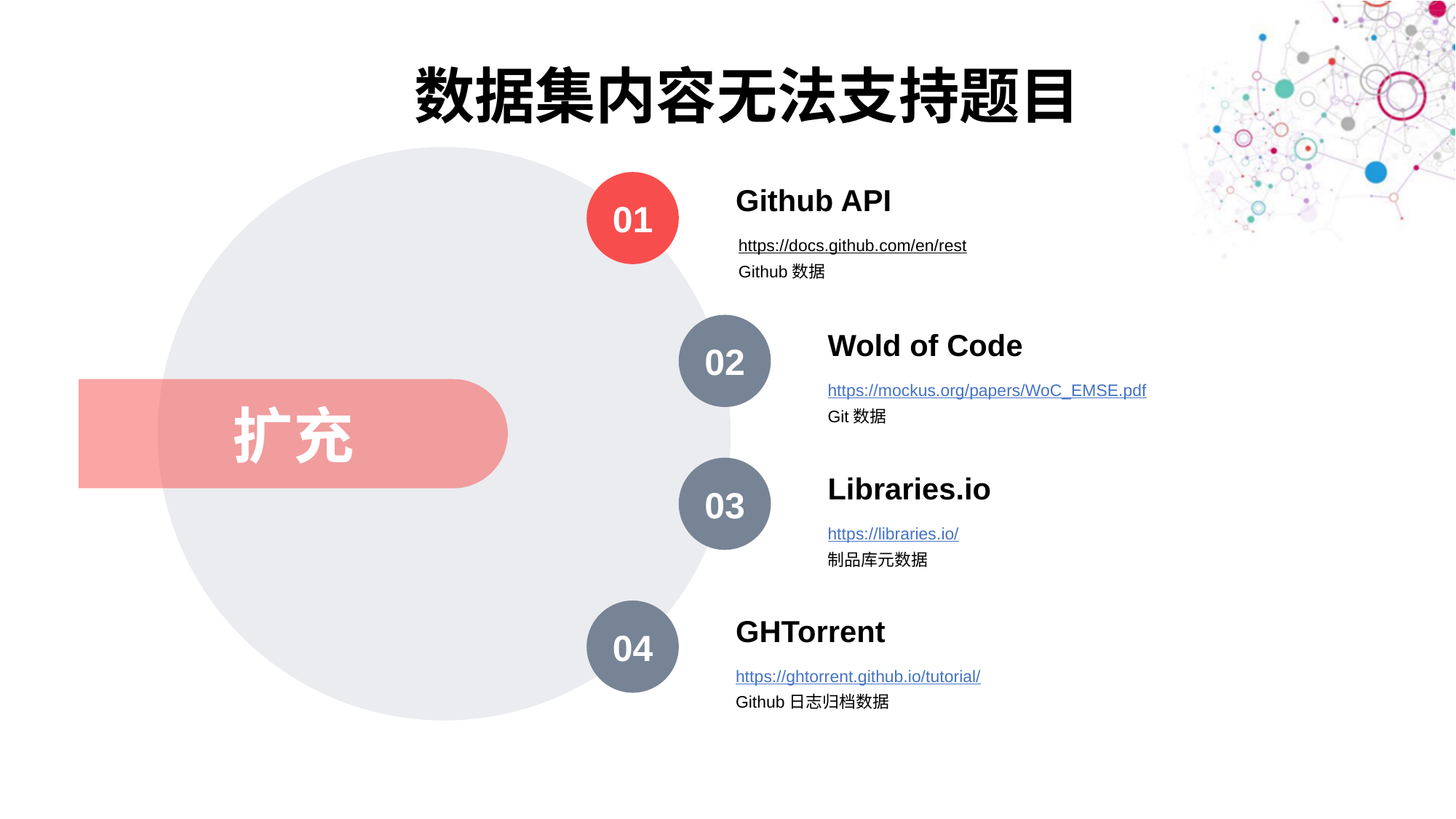

数据集内容无法支持题目

01
Github API
https://docs.github.com/en/rest
Github数据
02
Wold of Code
https://mockus.org/papers/WoC_EMSE.pdf
Git数据
扩充
03
Libraries.io
https://libraries.io/
制品库元数据
04
GHTorrent
https://ghtorrent.github.io/tutorial/
Github日志归档数据